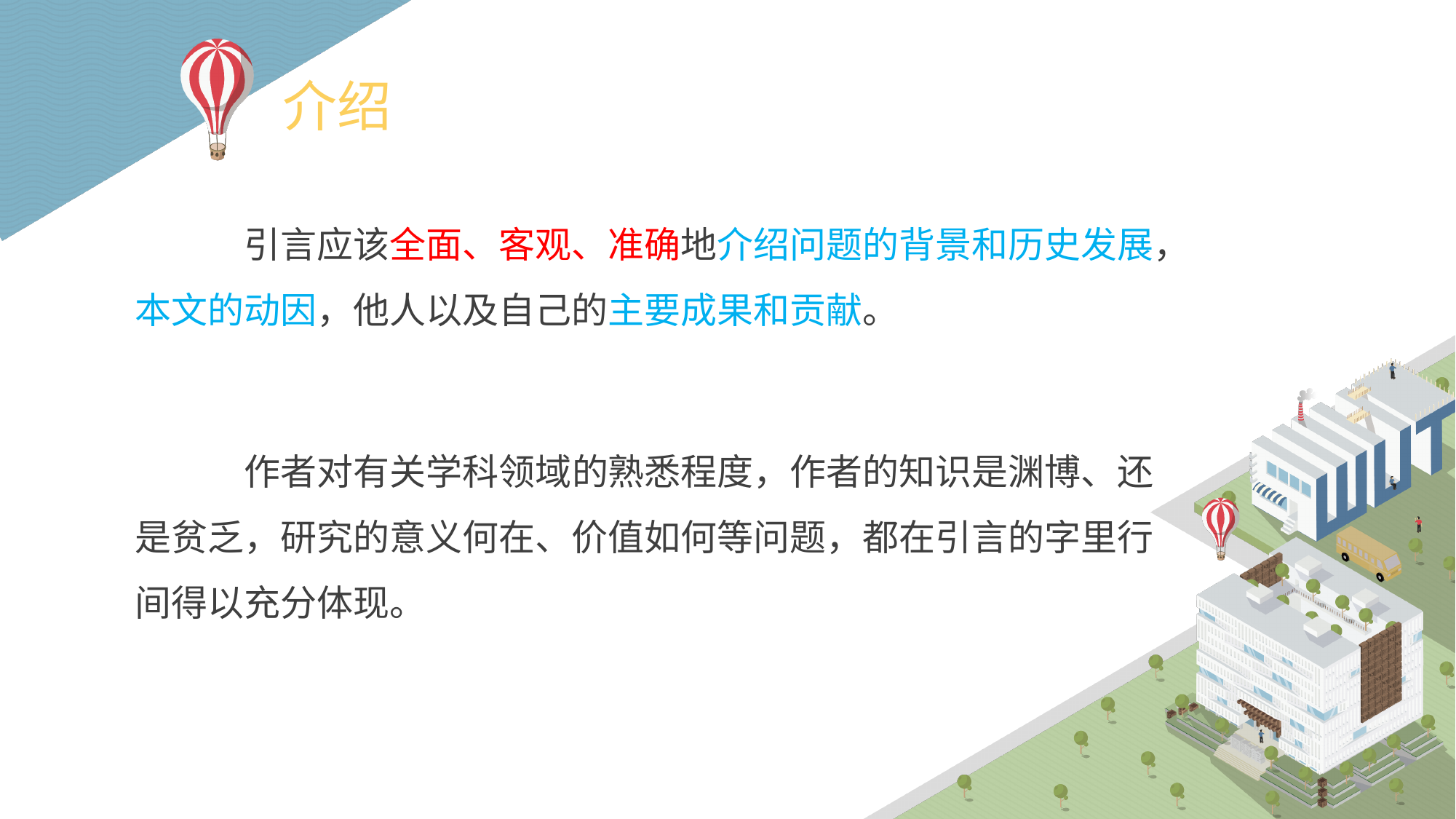

# 介绍
	引言应该全面、客观、准确地介绍问题的背景和历史发展，本文的动因，他人以及自己的主要成果和贡献。

	作者对有关学科领域的熟悉程度，作者的知识是渊博、还是贫乏，研究的意义何在、价值如何等问题，都在引言的字里行间得以充分体现。